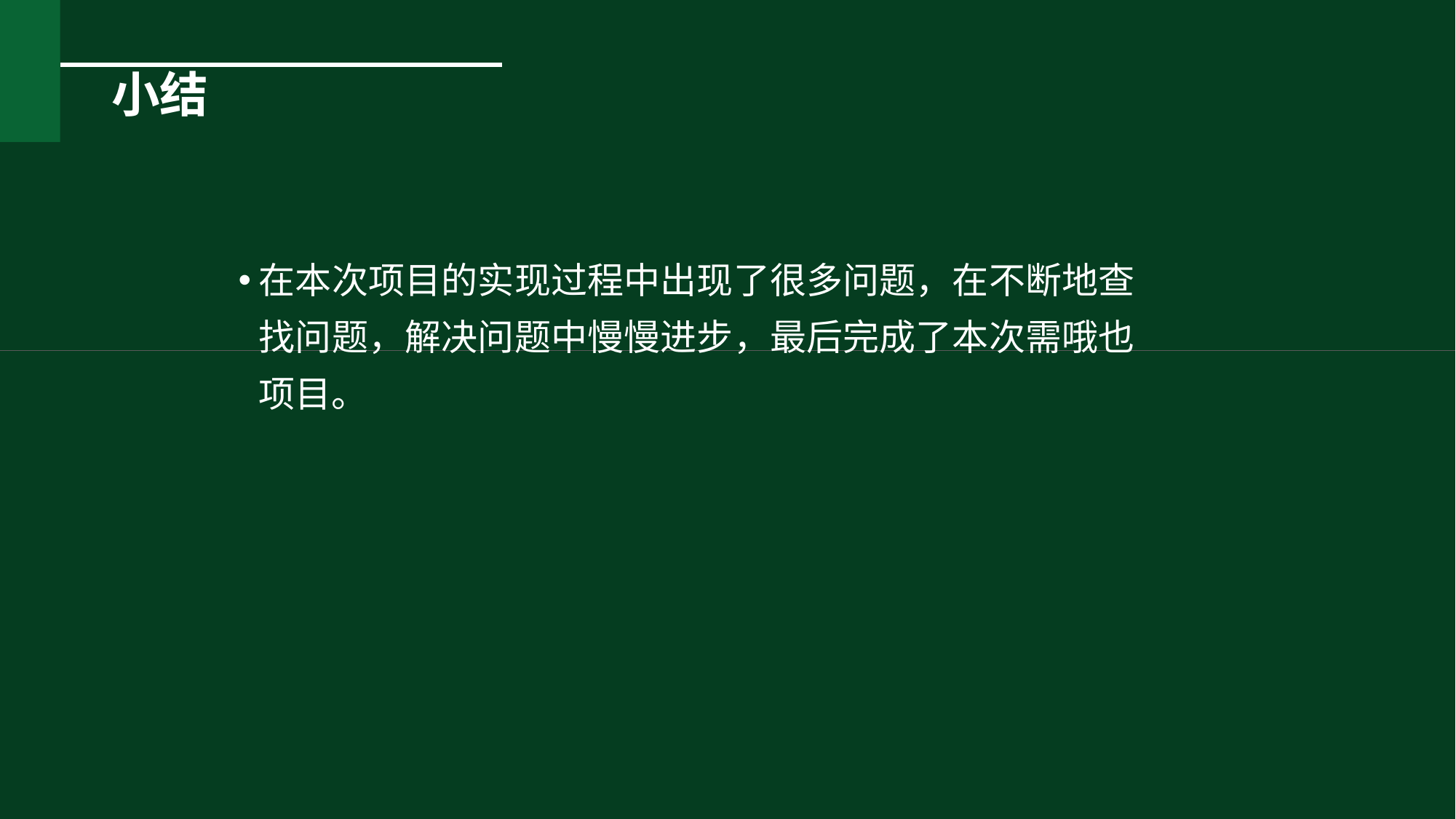

# 小结
在本次项目的实现过程中出现了很多问题，在不断地查找问题，解决问题中慢慢进步，最后完成了本次需哦也项目。